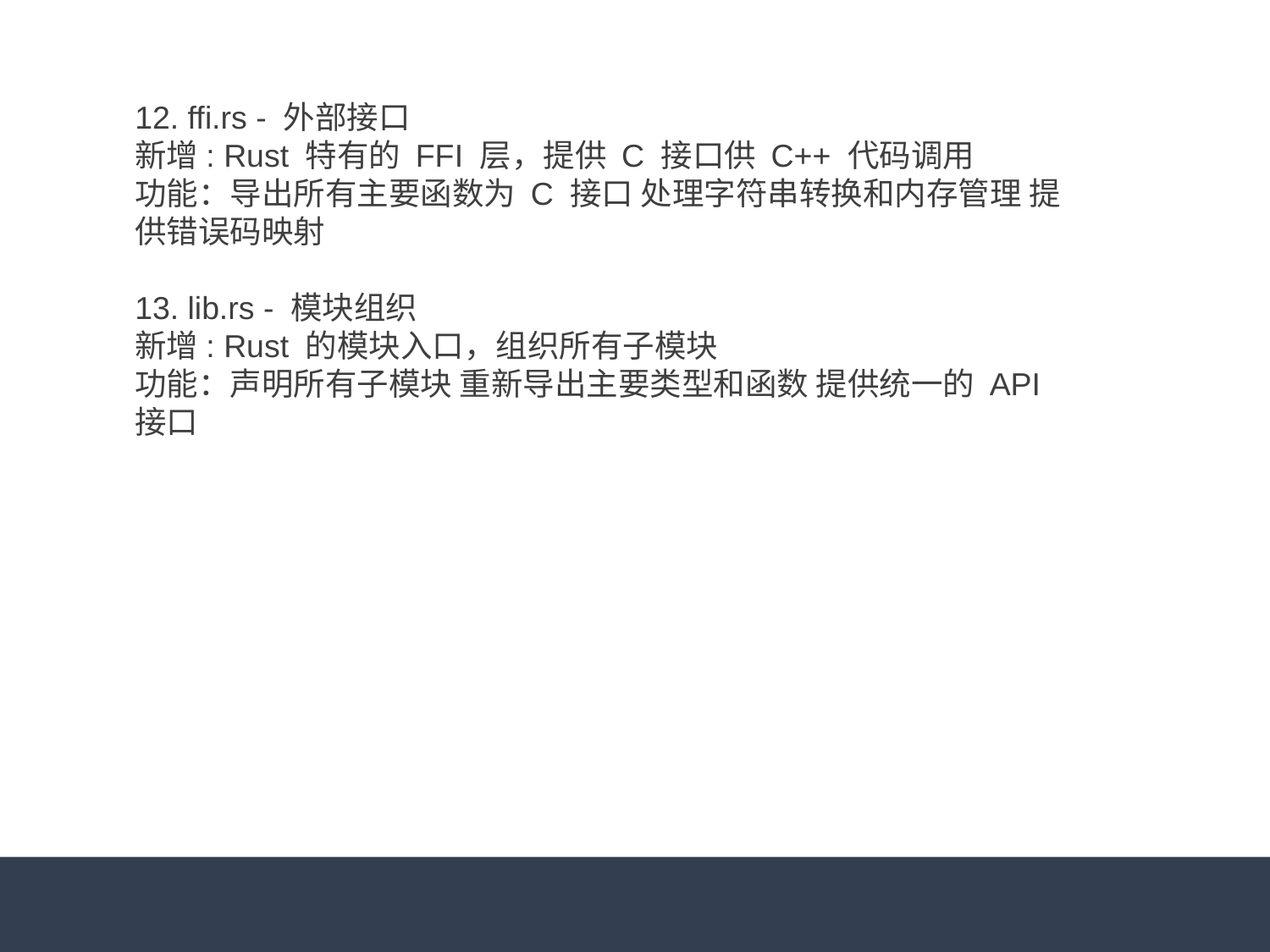

12. ffi.rs - 外部接口
新增: Rust 特有的 FFI 层，提供 C 接口供 C++ 代码调用
功能：导出所有主要函数为 C 接口 处理字符串转换和内存管理 提供错误码映射

13. lib.rs - 模块组织
新增: Rust 的模块入口，组织所有子模块
功能：声明所有子模块 重新导出主要类型和函数 提供统一的 API 接口
#